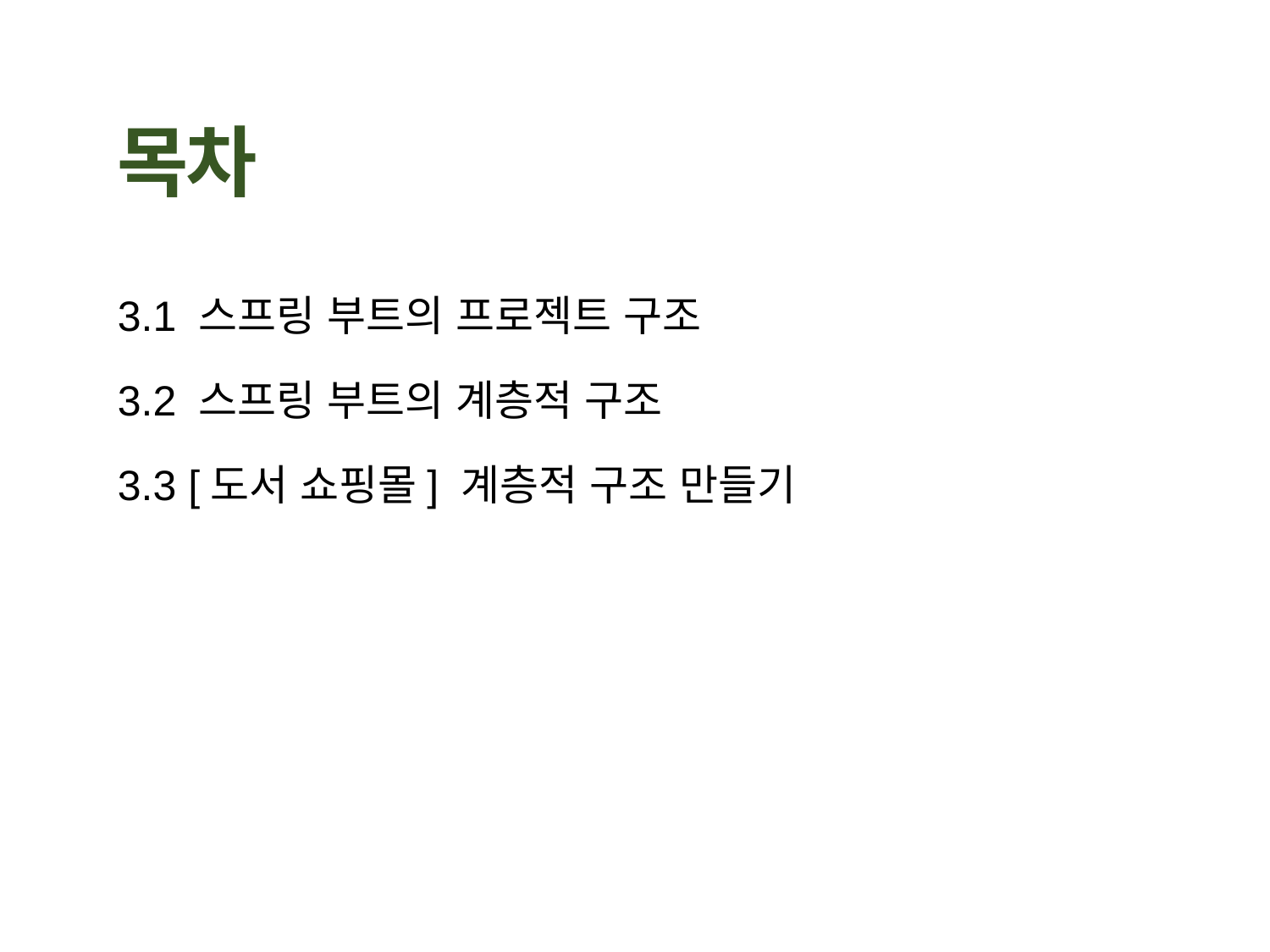

3.1 스프링 부트의 프로젝트 구조
3.2 스프링 부트의 계층적 구조
3.3 [도서 쇼핑몰] 계층적 구조 만들기